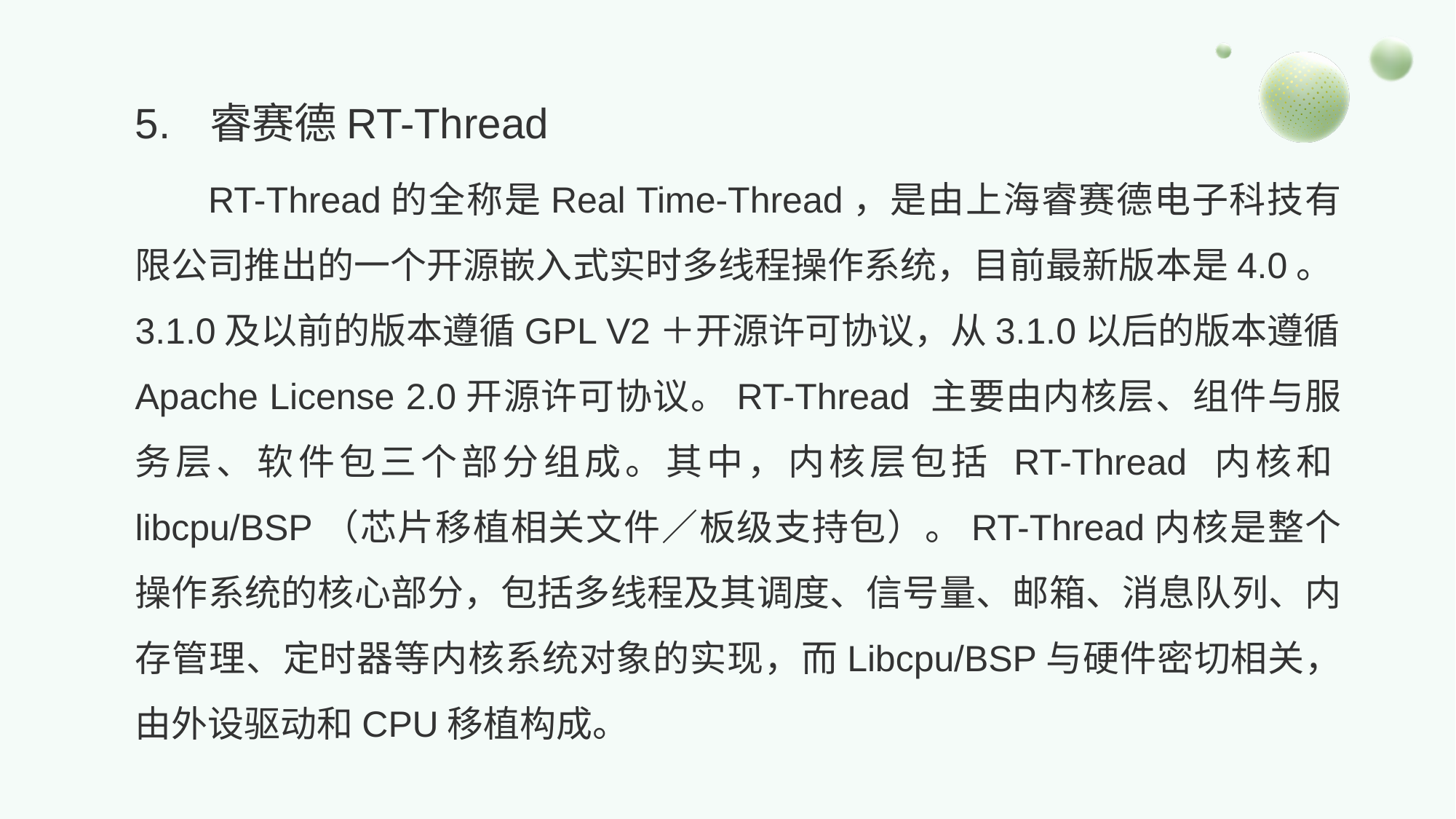

5.	  睿赛德RT-Thread
RT-Thread的全称是Real Time-Thread，是由上海睿赛德电子科技有限公司推出的一个开源嵌入式实时多线程操作系统，目前最新版本是4.0。3.1.0及以前的版本遵循GPL V2＋开源许可协议，从3.1.0以后的版本遵循Apache License 2.0开源许可协议。RT-Thread 主要由内核层、组件与服务层、软件包三个部分组成。其中，内核层包括 RT-Thread 内核和libcpu/BSP（芯片移植相关文件／板级支持包）。RT-Thread内核是整个操作系统的核心部分，包括多线程及其调度、信号量、邮箱、消息队列、内存管理、定时器等内核系统对象的实现，而Libcpu/BSP与硬件密切相关，由外设驱动和CPU移植构成。